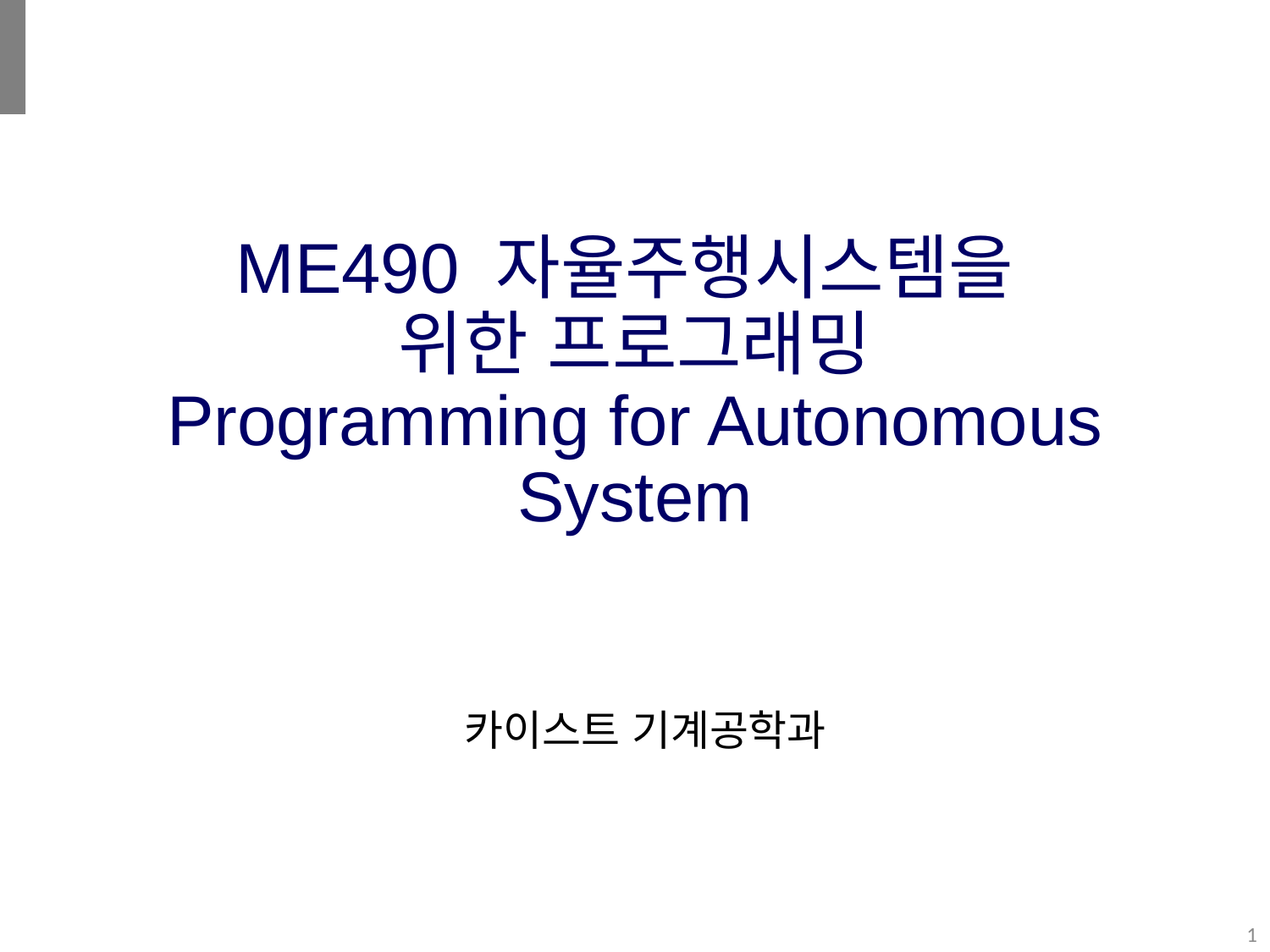

# ME490 자율주행시스템을 위한 프로그래밍 Programming for Autonomous System
카이스트 기계공학과
1